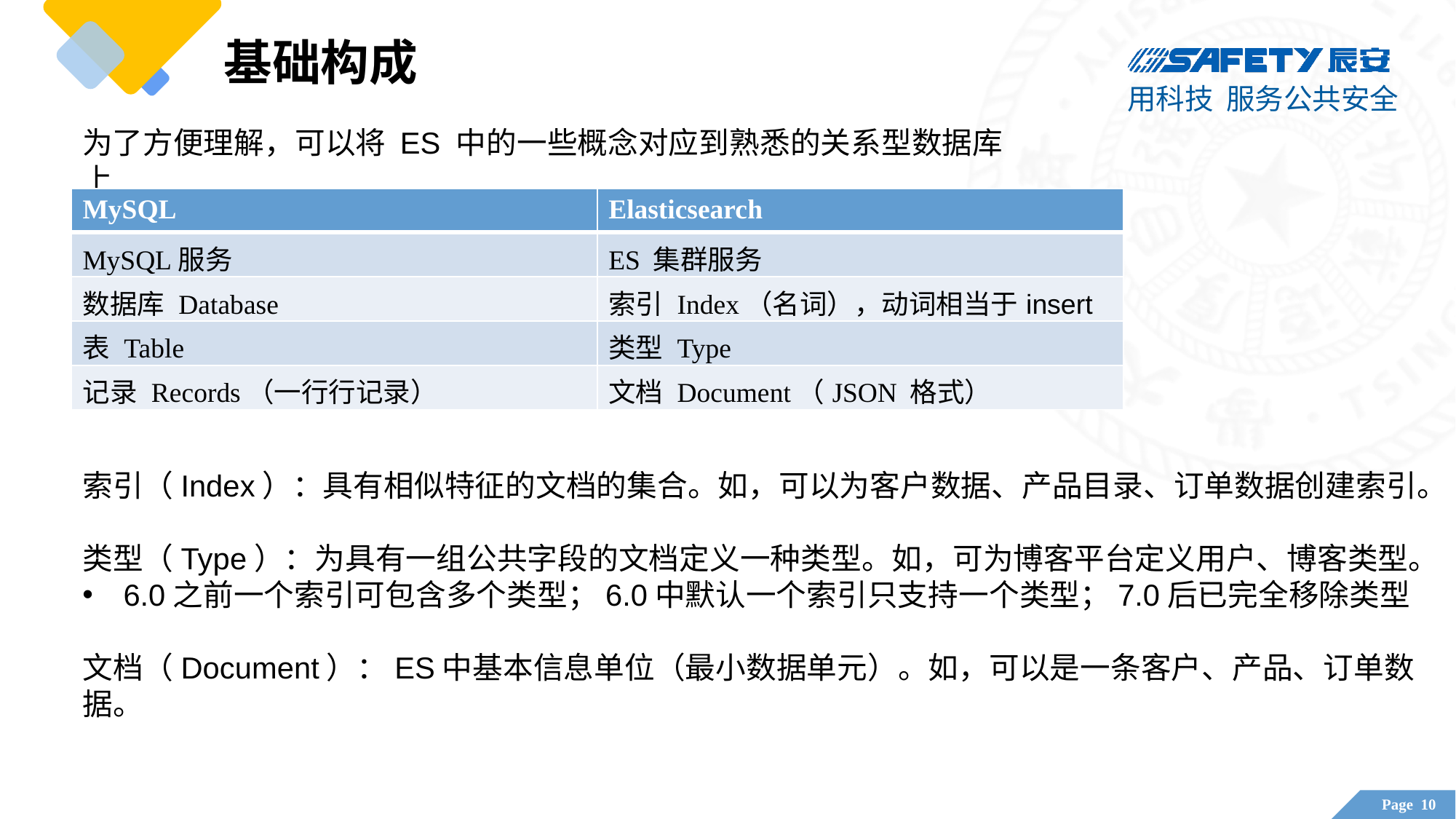

基础构成
为了方便理解，可以将 ES 中的一些概念对应到熟悉的关系型数据库上
| MySQL | Elasticsearch |
| --- | --- |
| MySQL服务 | ES 集群服务 |
| 数据库 Database | 索引 Index（名词），动词相当于insert |
| 表 Table | 类型 Type |
| 记录 Records（一行行记录） | 文档 Document（JSON 格式） |
索引（Index）：具有相似特征的文档的集合。如，可以为客户数据、产品目录、订单数据创建索引。

类型（Type）：为具有一组公共字段的文档定义一种类型。如，可为博客平台定义用户、博客类型。
6.0之前一个索引可包含多个类型；6.0中默认一个索引只支持一个类型；7.0后已完全移除类型

文档（Document）：ES中基本信息单位（最小数据单元）。如，可以是一条客户、产品、订单数据。